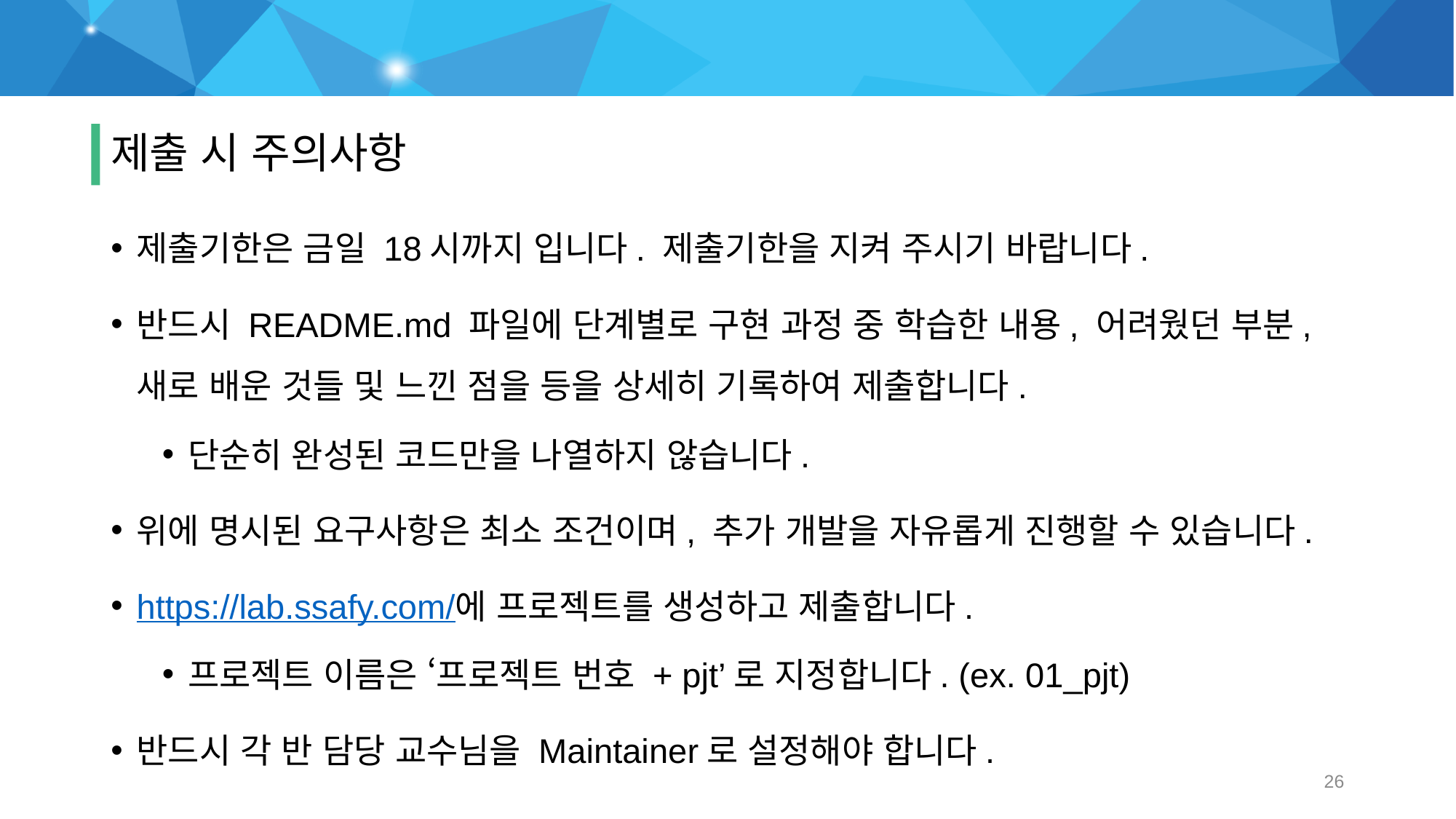

# 제출
제출 시 주의사항
제출기한은 금일 18시까지 입니다. 제출기한을 지켜 주시기 바랍니다.
반드시 README.md 파일에 단계별로 구현 과정 중 학습한 내용, 어려웠던 부분,
새로 배운 것들 및 느낀 점을 등을 상세히 기록하여 제출합니다.
단순히 완성된 코드만을 나열하지 않습니다.
위에 명시된 요구사항은 최소 조건이며, 추가 개발을 자유롭게 진행할 수 있습니다.
https://lab.ssafy.com/에 프로젝트를 생성하고 제출합니다.
프로젝트 이름은 ‘프로젝트 번호 + pjt’로 지정합니다. (ex. 01_pjt)
반드시 각 반 담당 교수님을 Maintainer로 설정해야 합니다.
26